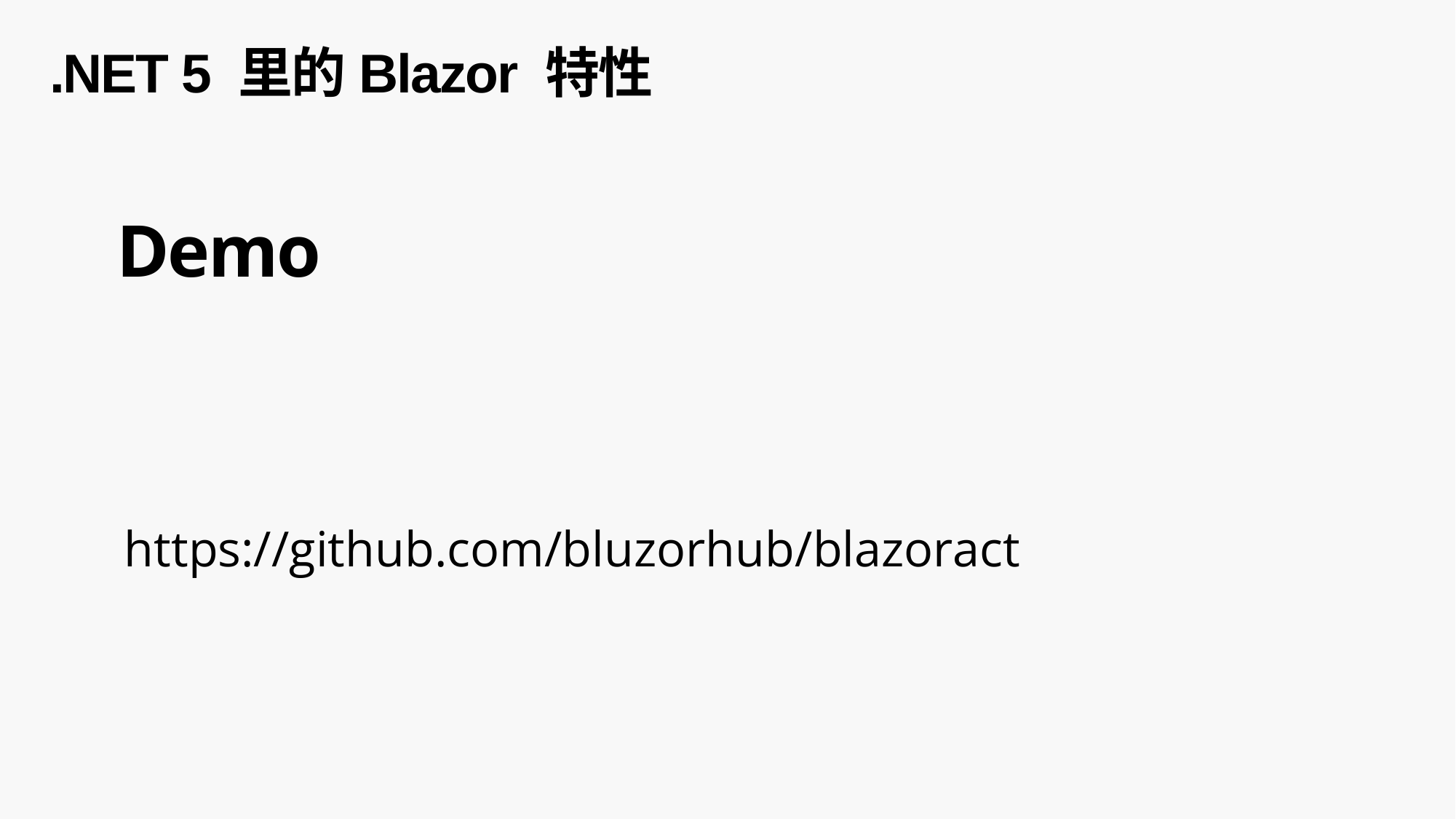

# .NET 5 里的Blazor 特性
Demo
https://github.com/bluzorhub/blazoract